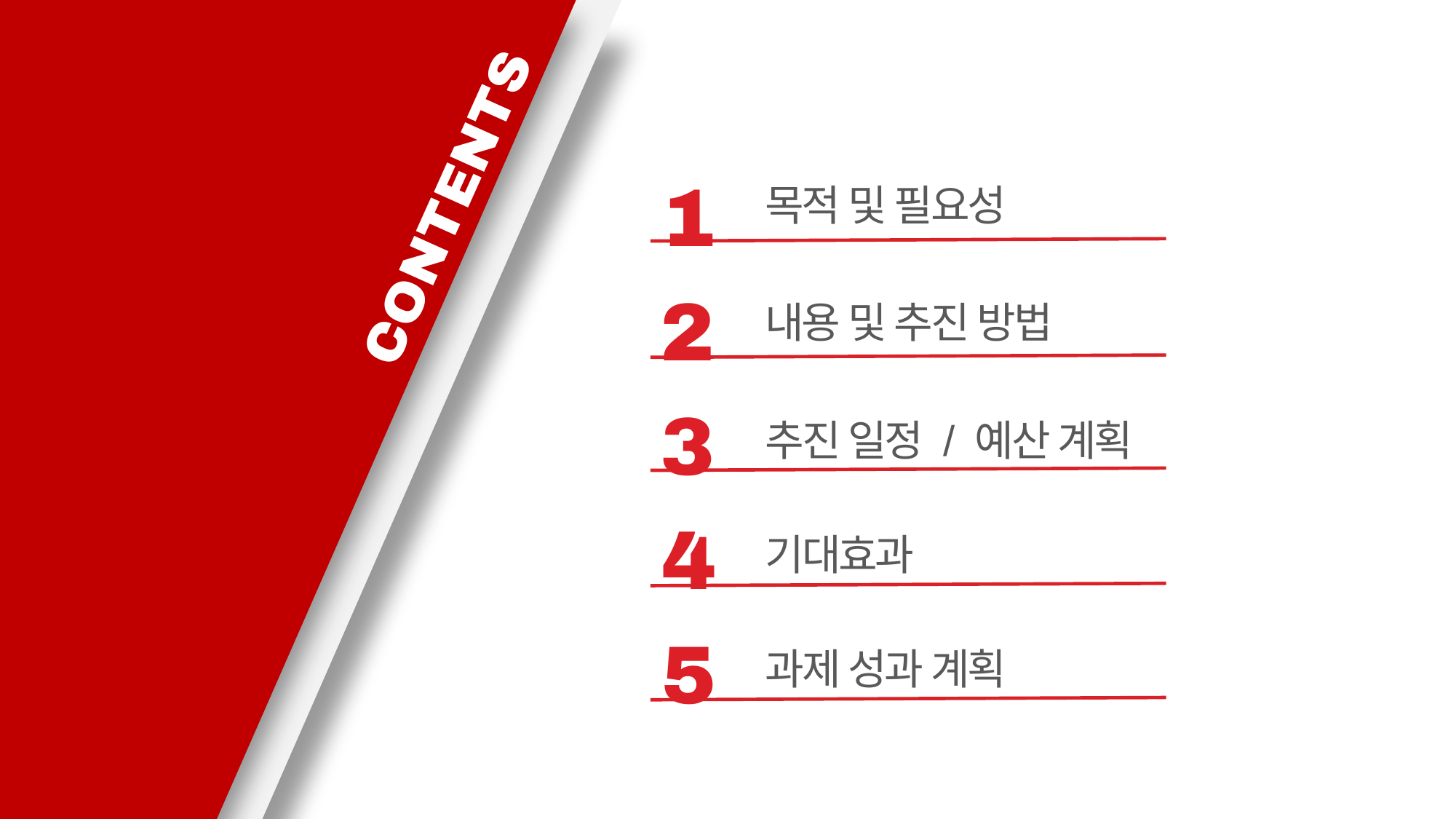

1
CONTENTS
# 목적 및 필요성
2
내용 및 추진 방법
3
추진 일정 / 예산 계획
4
기대효과
5
과제 성과 계획